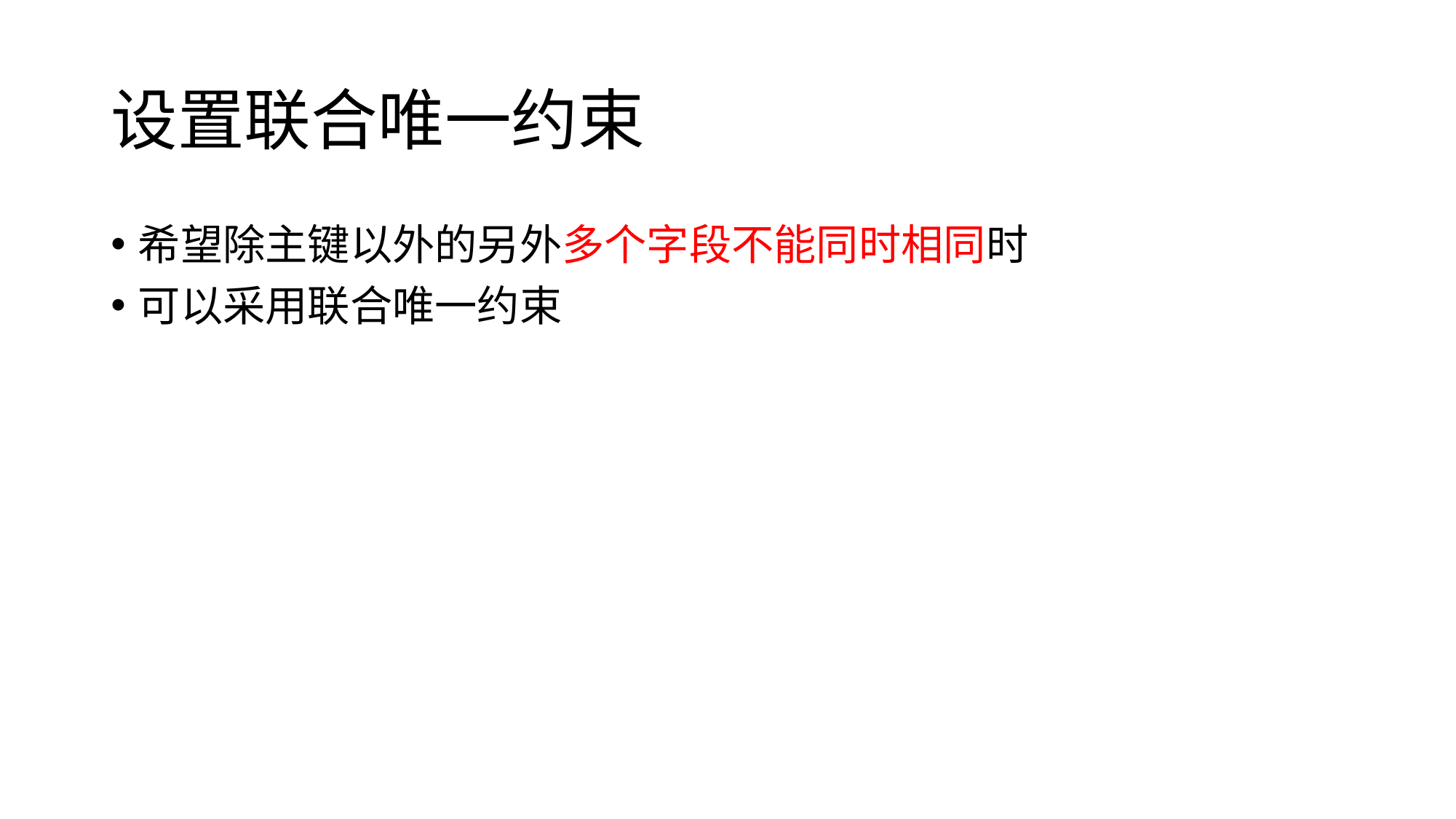

# 设置联合唯一约束
希望除主键以外的另外多个字段不能同时相同时
可以采用联合唯一约束